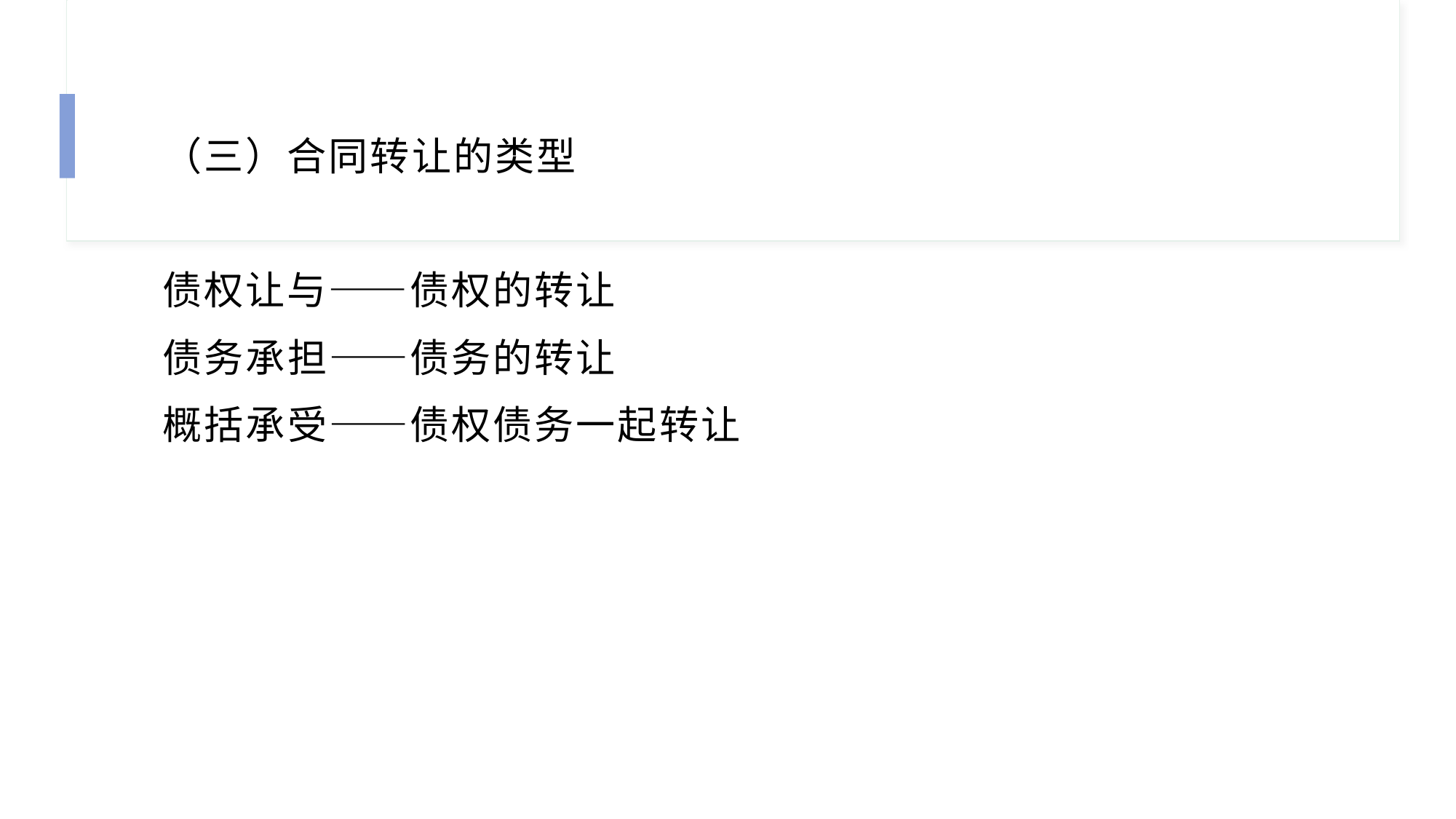

（三）合同转让的类型

债权让与——债权的转让
债务承担——债务的转让
概括承受——债权债务一起转让